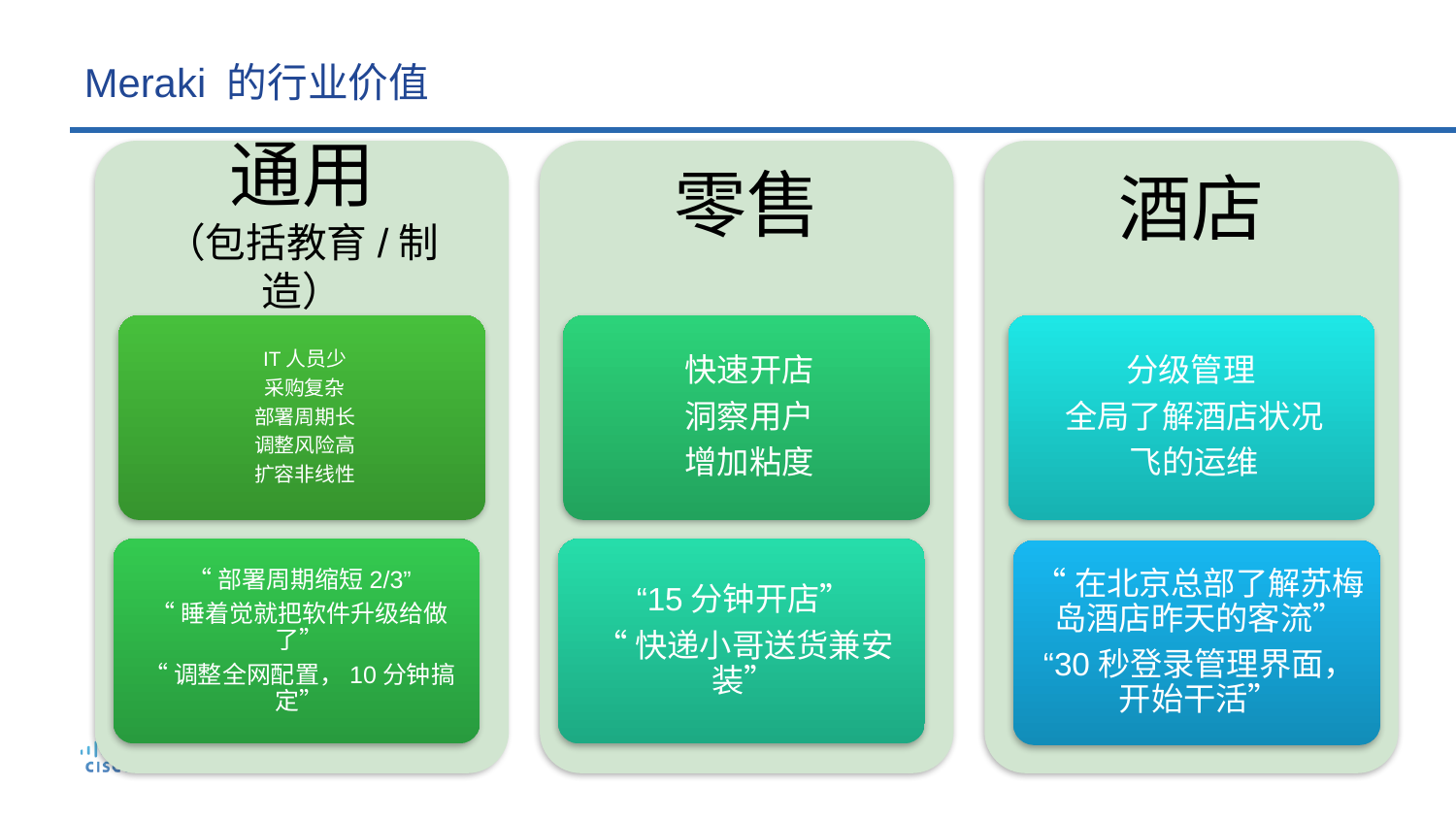

# Meraki 的行业价值
通用
（包括教育/制造）
IT人员少
采购复杂
部署周期长
调整风险高
扩容非线性
“部署周期缩短2/3”
“睡着觉就把软件升级给做了”
“调整全网配置，10分钟搞定”
零售

快速开店
洞察用户
增加粘度
“15分钟开店”
“快递小哥送货兼安装”
酒店

分级管理
全局了解酒店状况
飞的运维
“在北京总部了解苏梅岛酒店昨天的客流”
“30秒登录管理界面，开始干活”